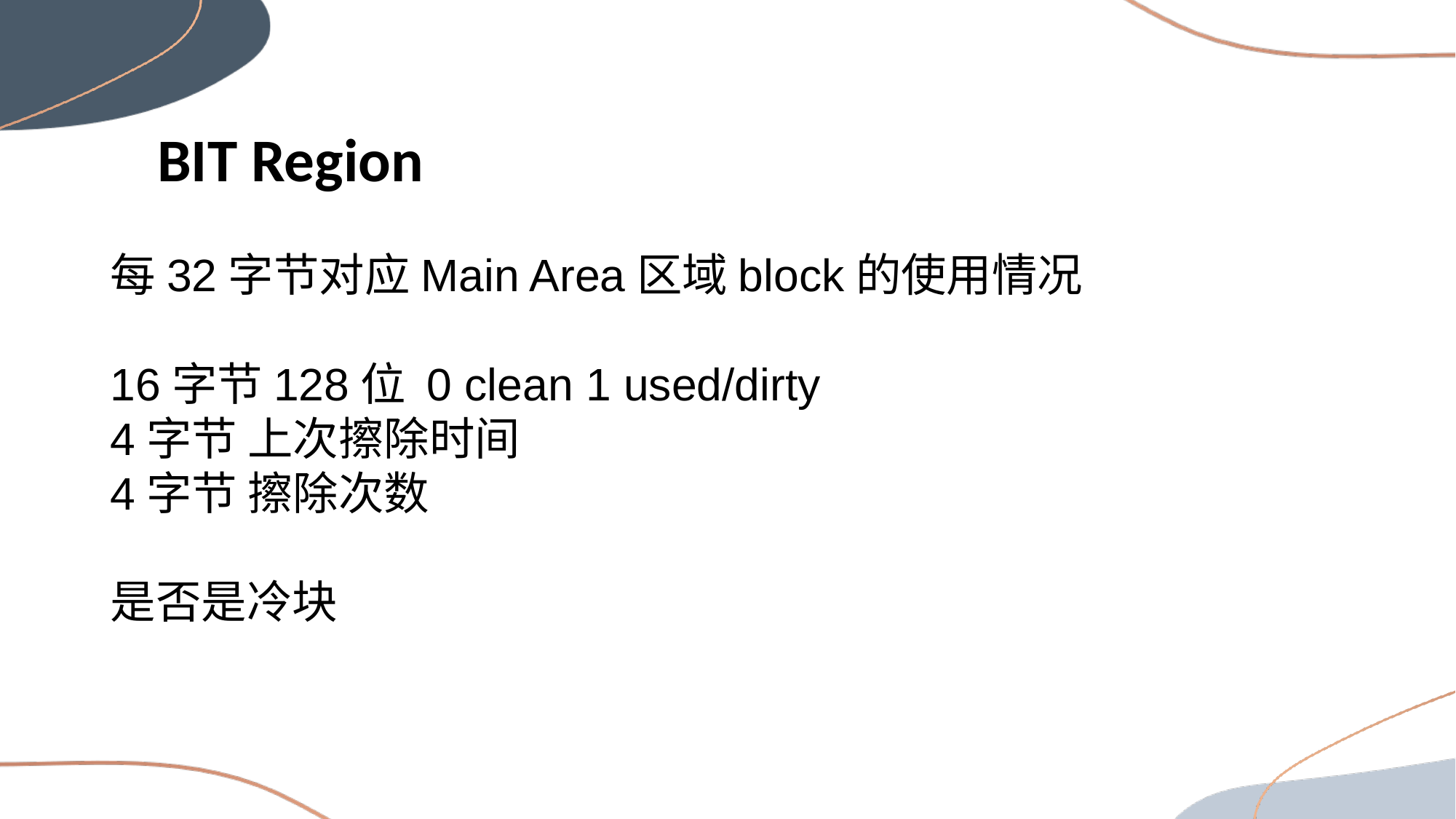

BIT Region
每32字节对应Main Area区域block的使用情况

16字节128位 0 clean 1 used/dirty
4字节 上次擦除时间
4字节 擦除次数

是否是冷块